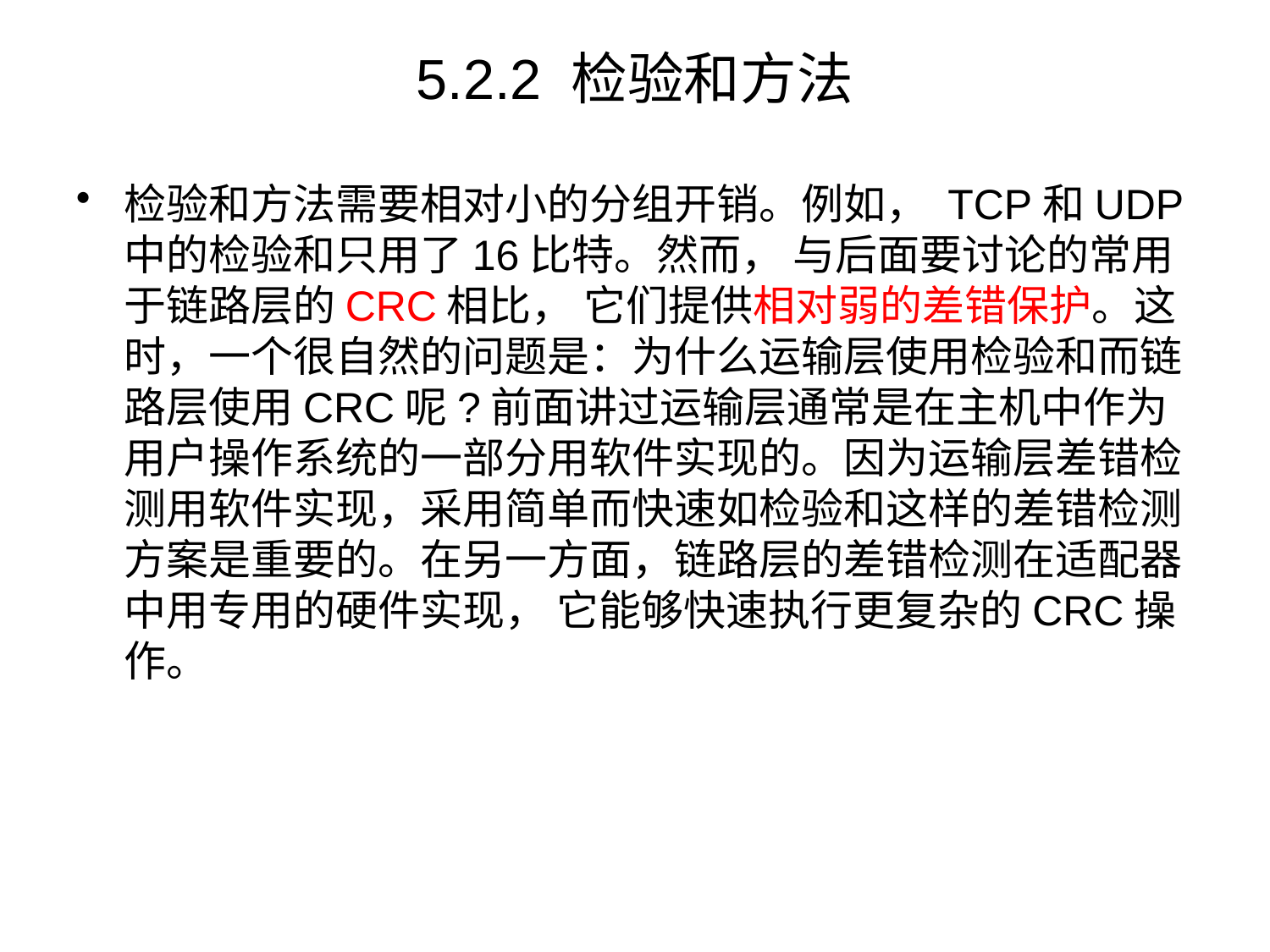

# 5.2.2 检验和方法
检验和方法需要相对小的分组开销。例如， TCP和UDP中的检验和只用了16比特。然而， 与后面要讨论的常用于链路层的CRC相比， 它们提供相对弱的差错保护。这时，一个很自然的问题是：为什么运输层使用检验和而链路层使用CRC呢?前面讲过运输层通常是在主机中作为用户操作系统的一部分用软件实现的。因为运输层差错检测用软件实现，采用简单而快速如检验和这样的差错检测方案是重要的。在另一方面，链路层的差错检测在适配器中用专用的硬件实现， 它能够快速执行更复杂的CRC操作。